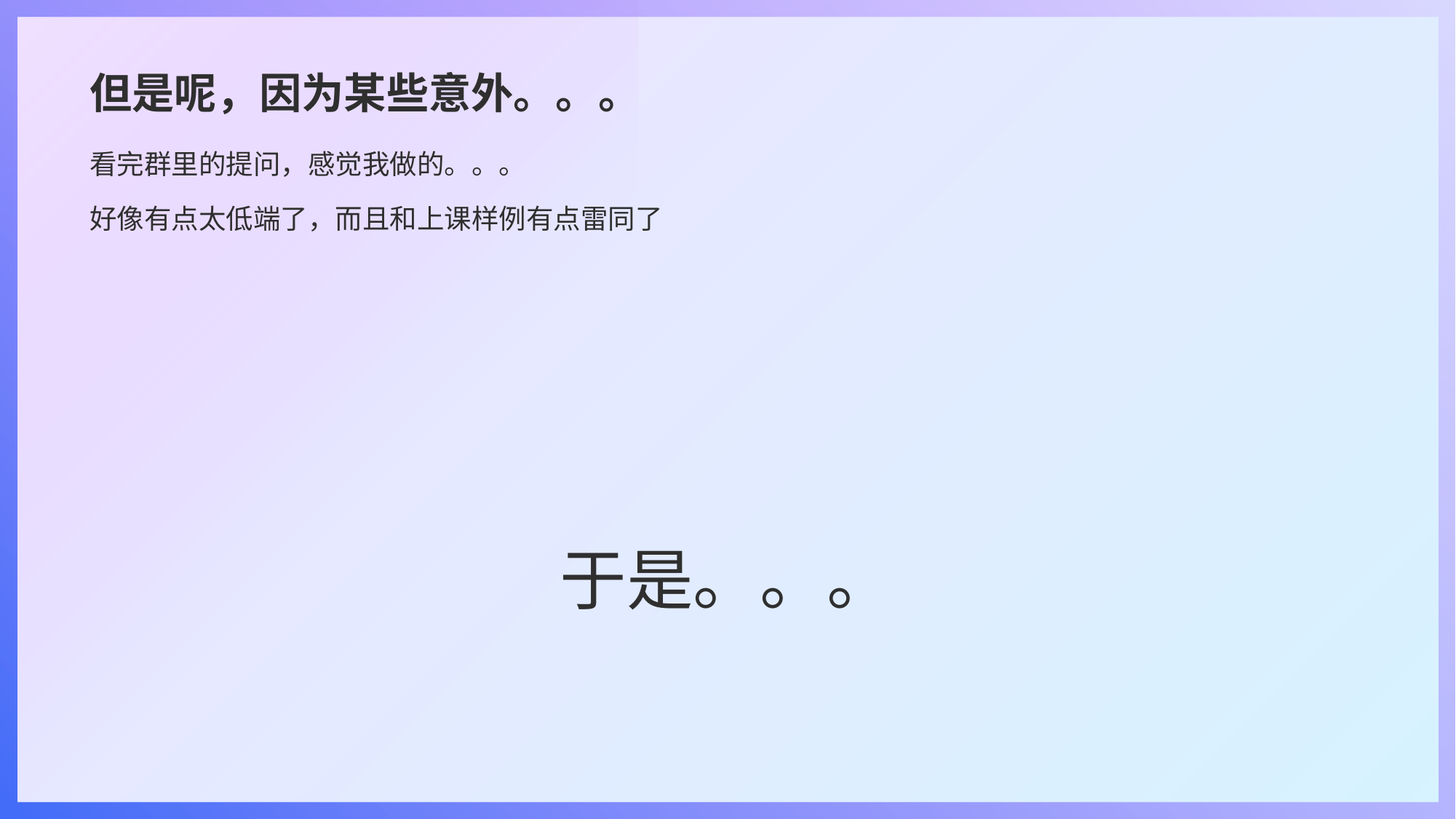

# 但是呢，因为某些意外。。。
看完群里的提问，感觉我做的。。。
好像有点太低端了，而且和上课样例有点雷同了

于是。。。